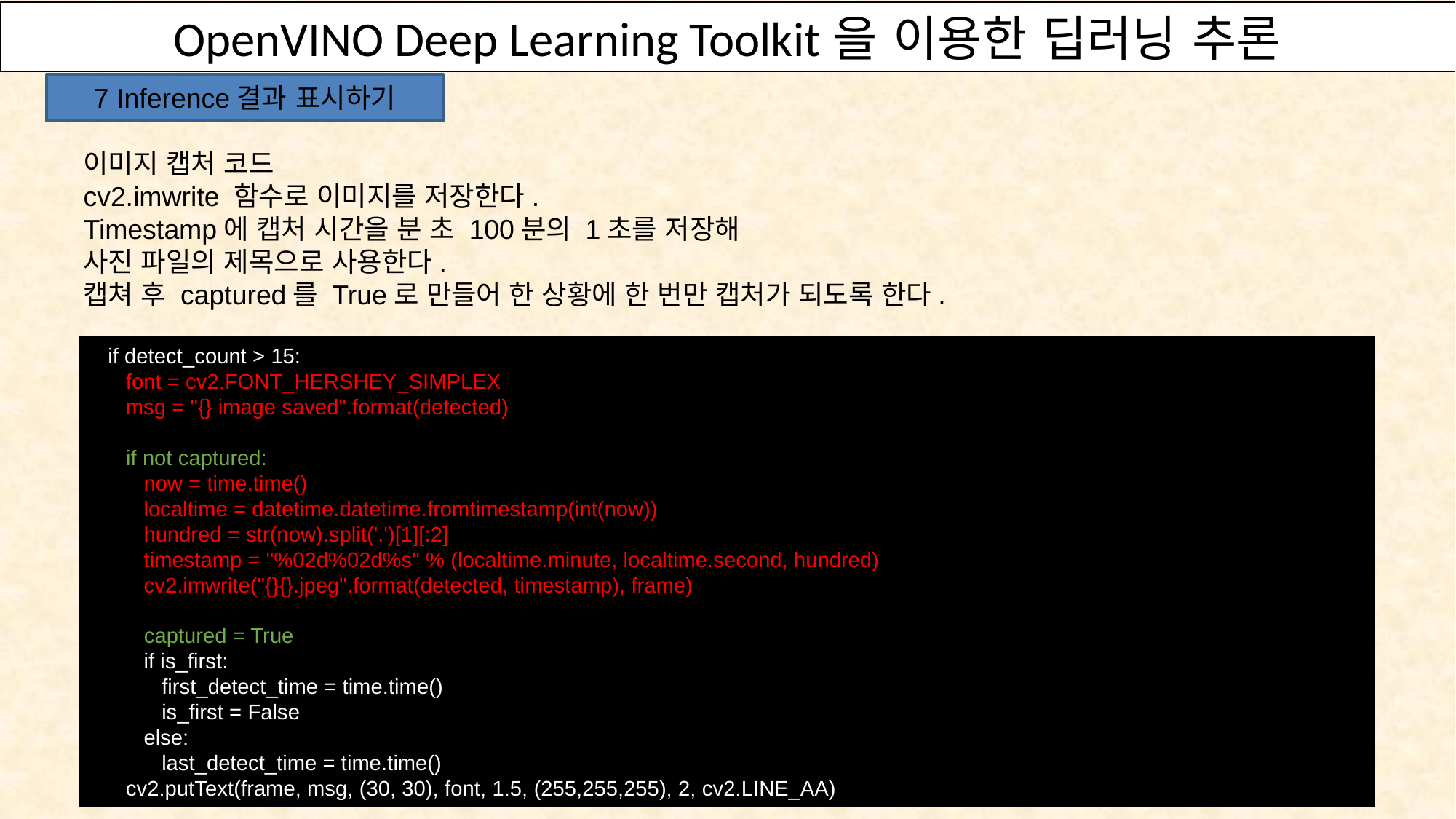

OpenVINO Deep Learning Toolkit을 이용한 딥러닝 추론
7 Inference결과 표시하기
이미지 캡처 코드
cv2.imwrite 함수로 이미지를 저장한다.
Timestamp에 캡처 시간을 분 초 100분의 1초를 저장해
사진 파일의 제목으로 사용한다.
캡쳐 후 captured를 True로 만들어 한 상황에 한 번만 캡처가 되도록 한다.
   if detect_count > 15:
      font = cv2.FONT_HERSHEY_SIMPLEX
      msg = "{} image saved".format(detected)
      if not captured:
         now = time.time()
         localtime = datetime.datetime.fromtimestamp(int(now))
         hundred = str(now).split('.')[1][:2]
         timestamp = "%02d%02d%s" % (localtime.minute, localtime.second, hundred)
         cv2.imwrite("{}{}.jpeg".format(detected, timestamp), frame)
         captured = True
         if is_first:
            first_detect_time = time.time()
            is_first = False
         else:
            last_detect_time = time.time()
      cv2.putText(frame, msg, (30, 30), font, 1.5, (255,255,255), 2, cv2.LINE_AA)